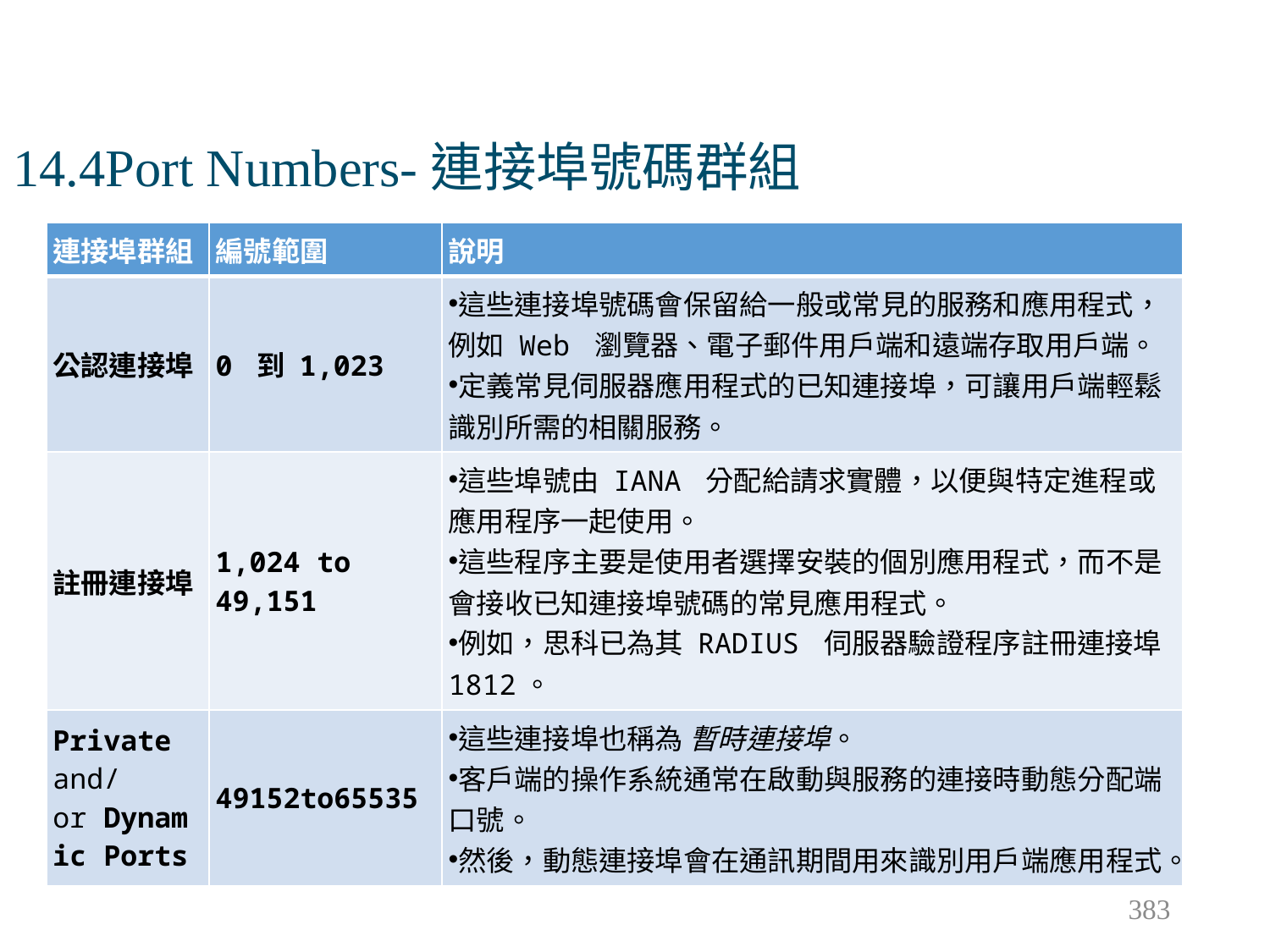

# 14.4Port Numbers-連接埠號碼群組
| 連接埠群組 | 編號範圍 | 說明 |
| --- | --- | --- |
| 公認連接埠 | 0 到 1,023 | 這些連接埠號碼會保留給一般或常見的服務和應用程式，例如 Web 瀏覽器、電子郵件用戶端和遠端存取用戶端。 定義常見伺服器應用程式的已知連接埠，可讓用戶端輕鬆識別所需的相關服務。 |
| 註冊連接埠 | 1,024 to 49,151 | 這些埠號由 IANA 分配給請求實體，以便與特定進程或應用程序一起使用。 這些程序主要是使用者選擇安裝的個別應用程式，而不是會接收已知連接埠號碼的常見應用程式。 例如，思科已為其 RADIUS 伺服器驗證程序註冊連接埠 1812。 |
| Private and/or Dynamic Ports | 49152to65535 | 這些連接埠也稱為 暫時連接埠。 客戶端的操作系統通常在啟動與服務的連接時動態分配端口號。 然後，動態連接埠會在通訊期間用來識別用戶端應用程式。 |
383